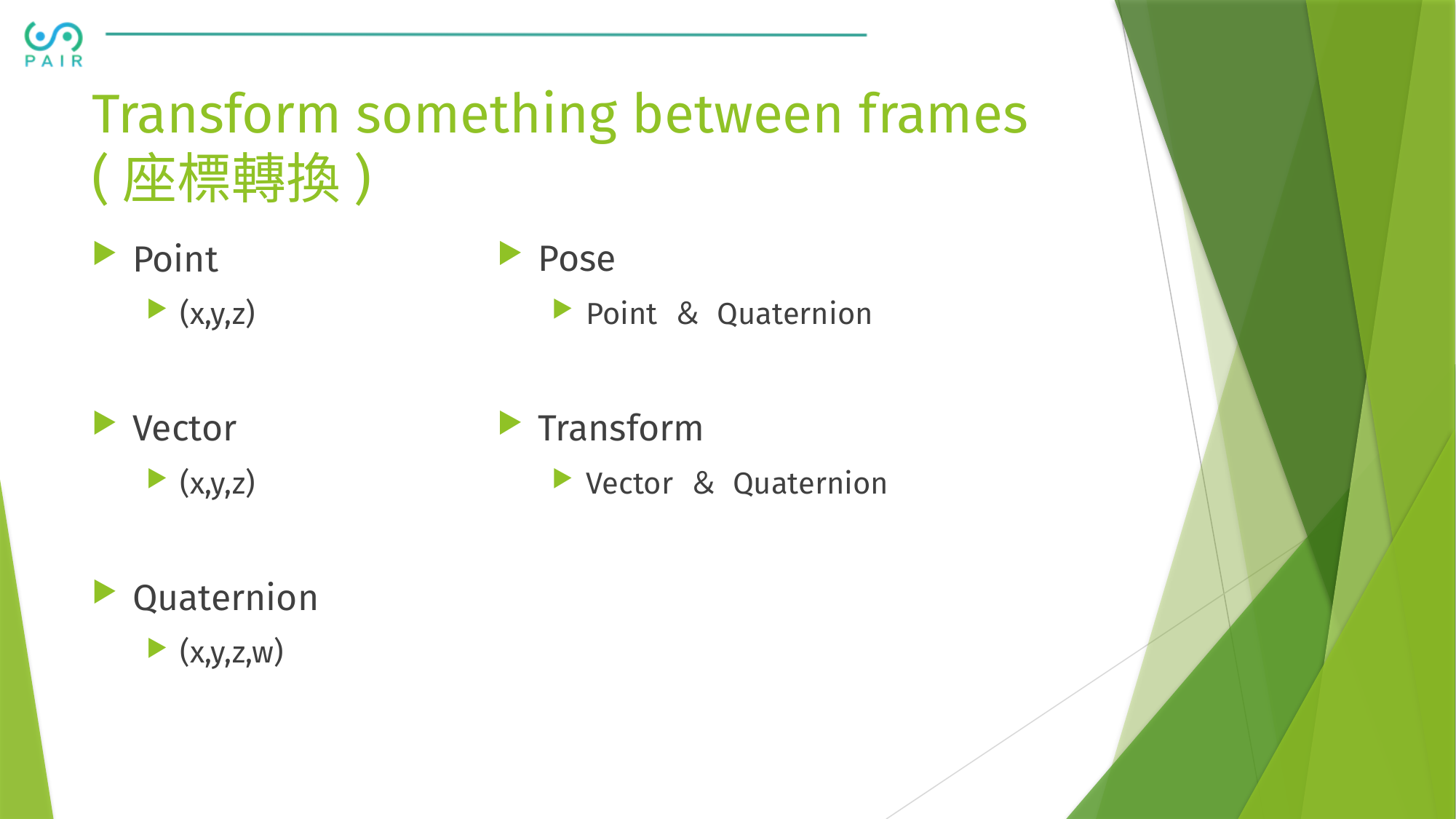

# Transform something between frames (座標轉換)
Point
(x,y,z)

Vector
(x,y,z)

Quaternion
(x,y,z,w)

Pose
Point ＆ Quaternion

Transform
Vector ＆ Quaternion